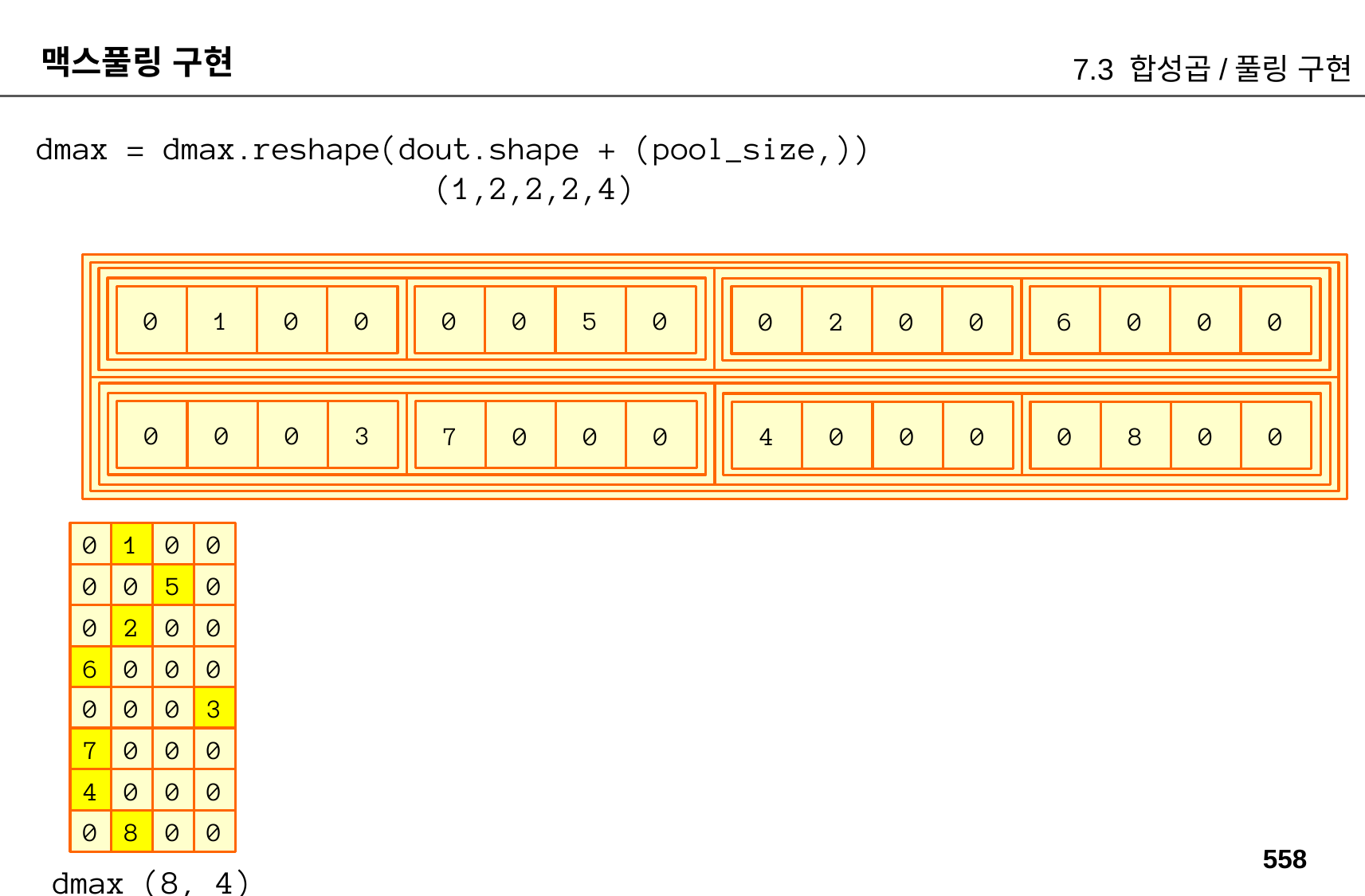

맥스풀링 구현
7.3 합성곱/풀링 구현
dmax = dmax.reshape(dout.shape + (pool_size,))
                      (1,2,2,2,4)

0
1
0
0
0
0
5
0
0
2
0
0
6
0
0
0

0
0
0
3
7
0
0
0
4
0
0
0
0
8
0
0
0
1
0
0
0
0
5
0
0
2
0
0
6
0
0
0
0
0
0
3
7
0
0
0
4
0
0
0
0
8
0
0
dmax (8, 4)